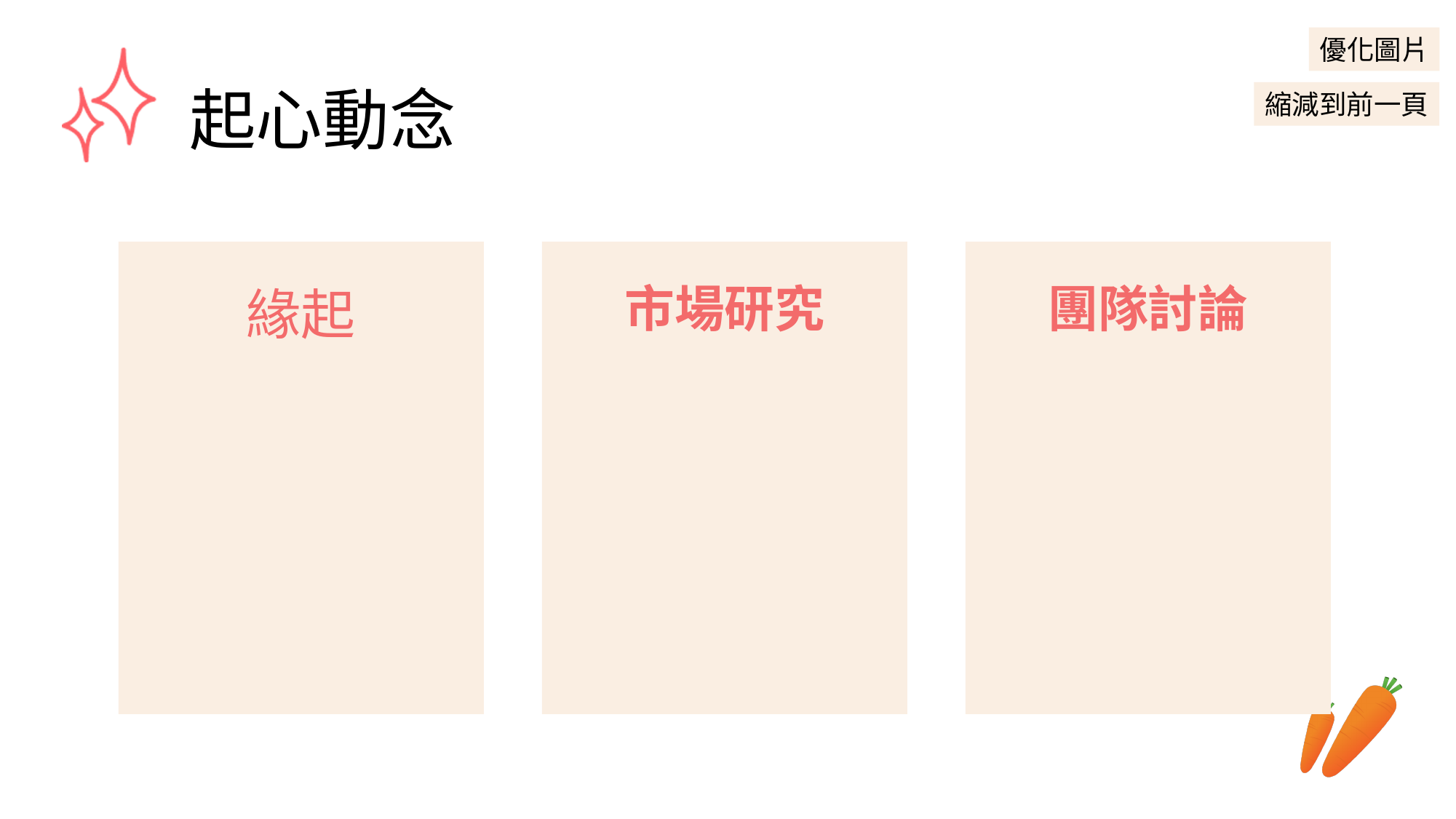

優化圖片
# 起心動念
縮減到前一頁
緣起
市場研究
團隊討論